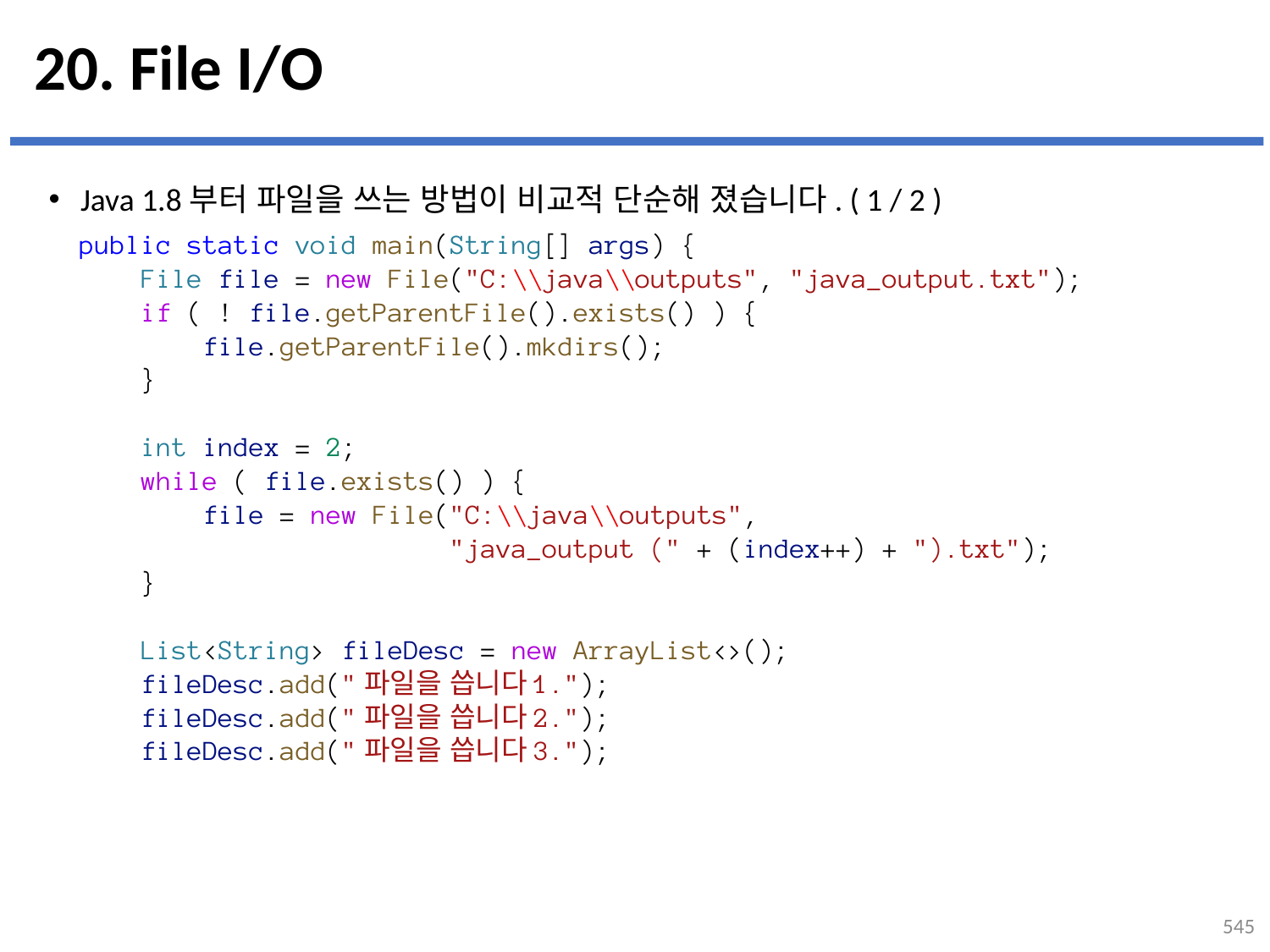

# 20. File I/O
Java 1.8부터 파일을 쓰는 방법이 비교적 단순해 졌습니다. ( 1 / 2 )
public static void main(String[] args) {
    File file = new File("C:\\java\\outputs", "java_output.txt");
    if ( ! file.getParentFile().exists() ) {
        file.getParentFile().mkdirs();
    }
    int index = 2;
    while ( file.exists() ) {
        file = new File("C:\\java\\outputs",
                        "java_output (" + (index++) + ").txt");
    }
    List<String> fileDesc = new ArrayList<>();
    fileDesc.add("파일을 씁니다1.");
    fileDesc.add("파일을 씁니다2.");
    fileDesc.add("파일을 씁니다3.");
545